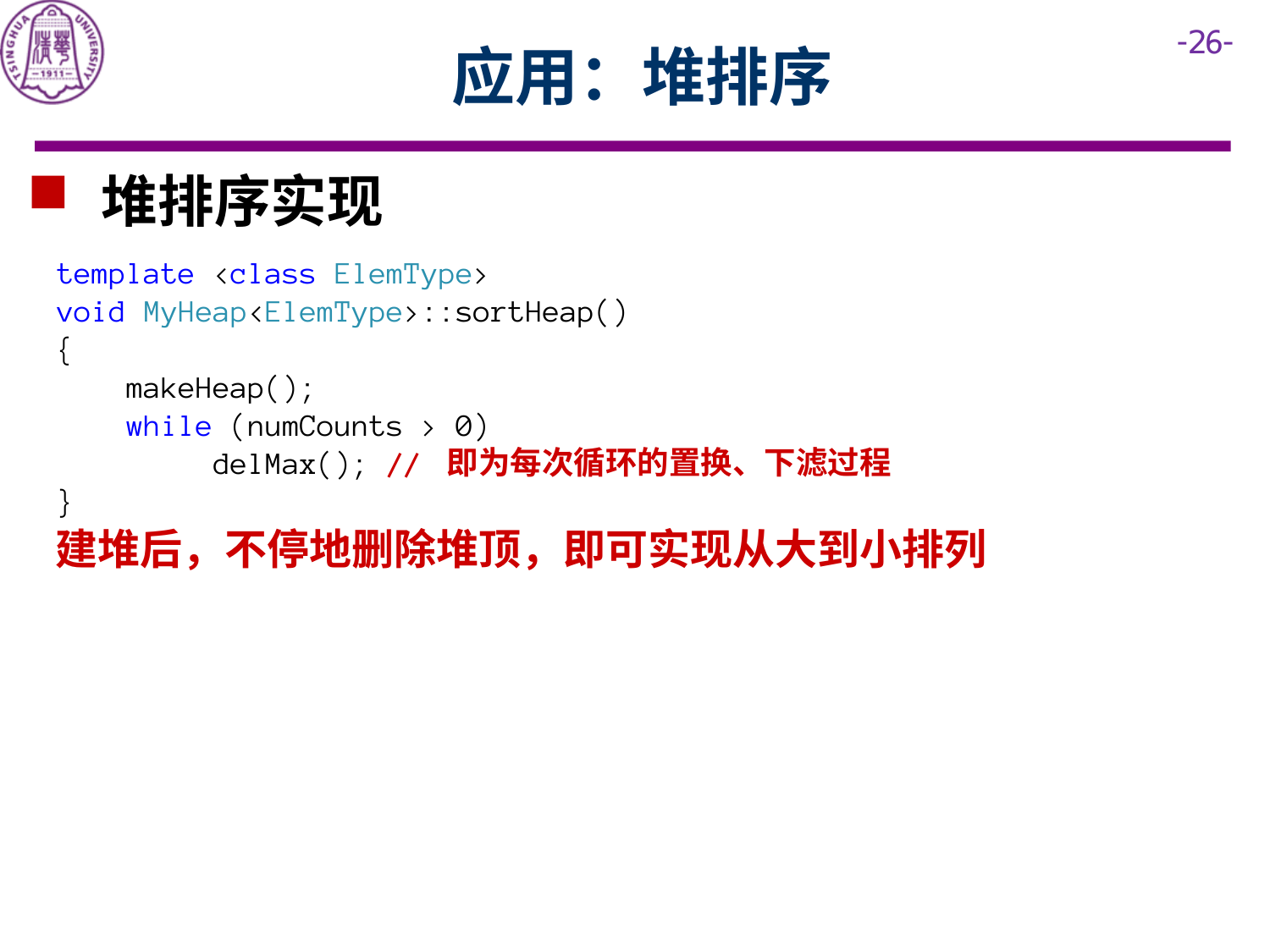

# 应用：堆排序
 堆排序实现
template <class ElemType>
void MyHeap<ElemType>::sortHeap()
{
    makeHeap();
    while (numCounts > 0)
         delMax(); // 即为每次循环的置换、下滤过程
}
建堆后，不停地删除堆顶，即可实现从大到小排列